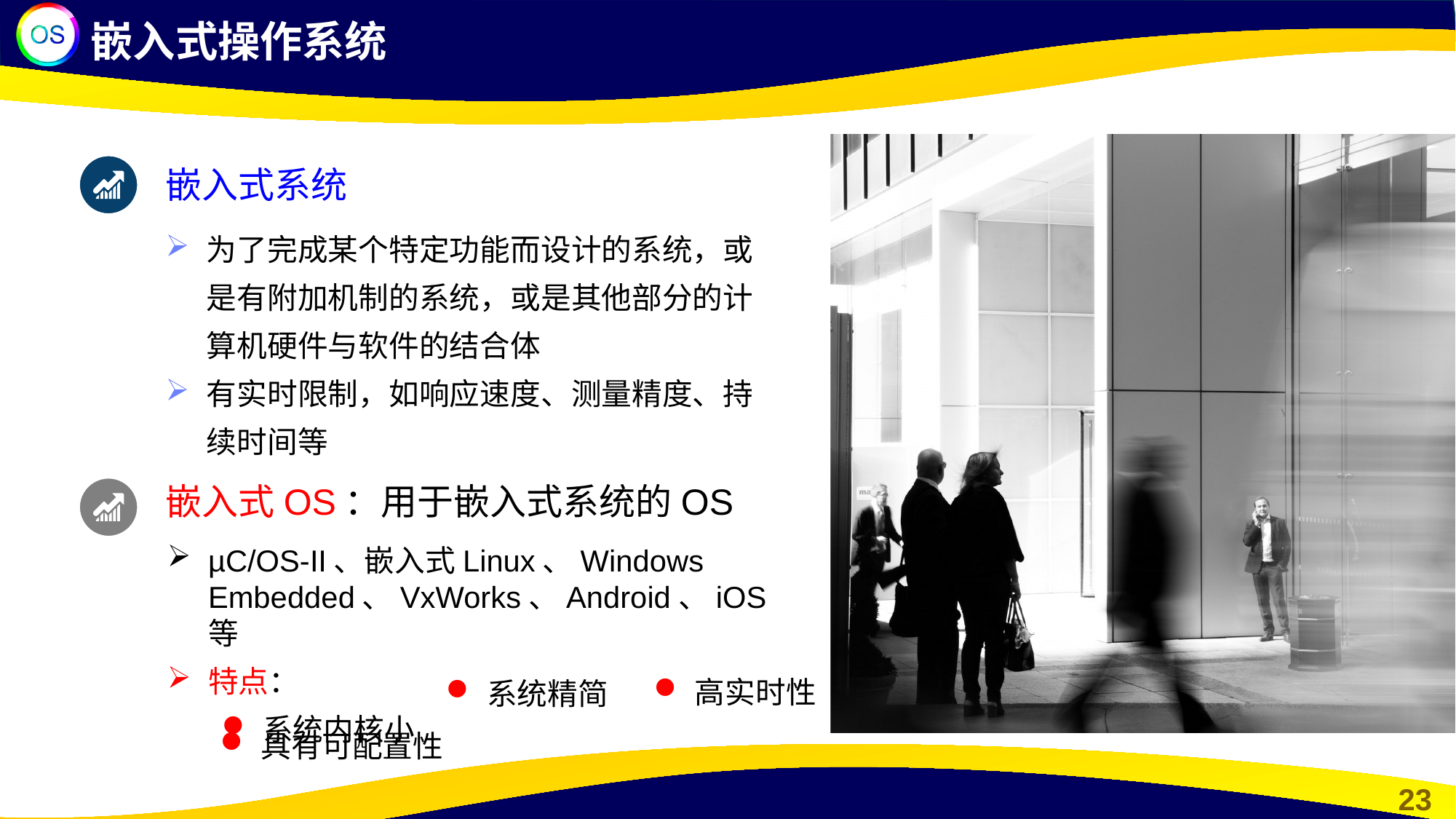

嵌入式操作系统

嵌入式系统
为了完成某个特定功能而设计的系统，或是有附加机制的系统，或是其他部分的计算机硬件与软件的结合体
有实时限制，如响应速度、测量精度、持续时间等
嵌入式OS：用于嵌入式系统的OS
µC/OS-II、嵌入式Linux、Windows Embedded、VxWorks、Android、iOS等
特点：
系统内核小
高实时性
系统精简
具有可配置性